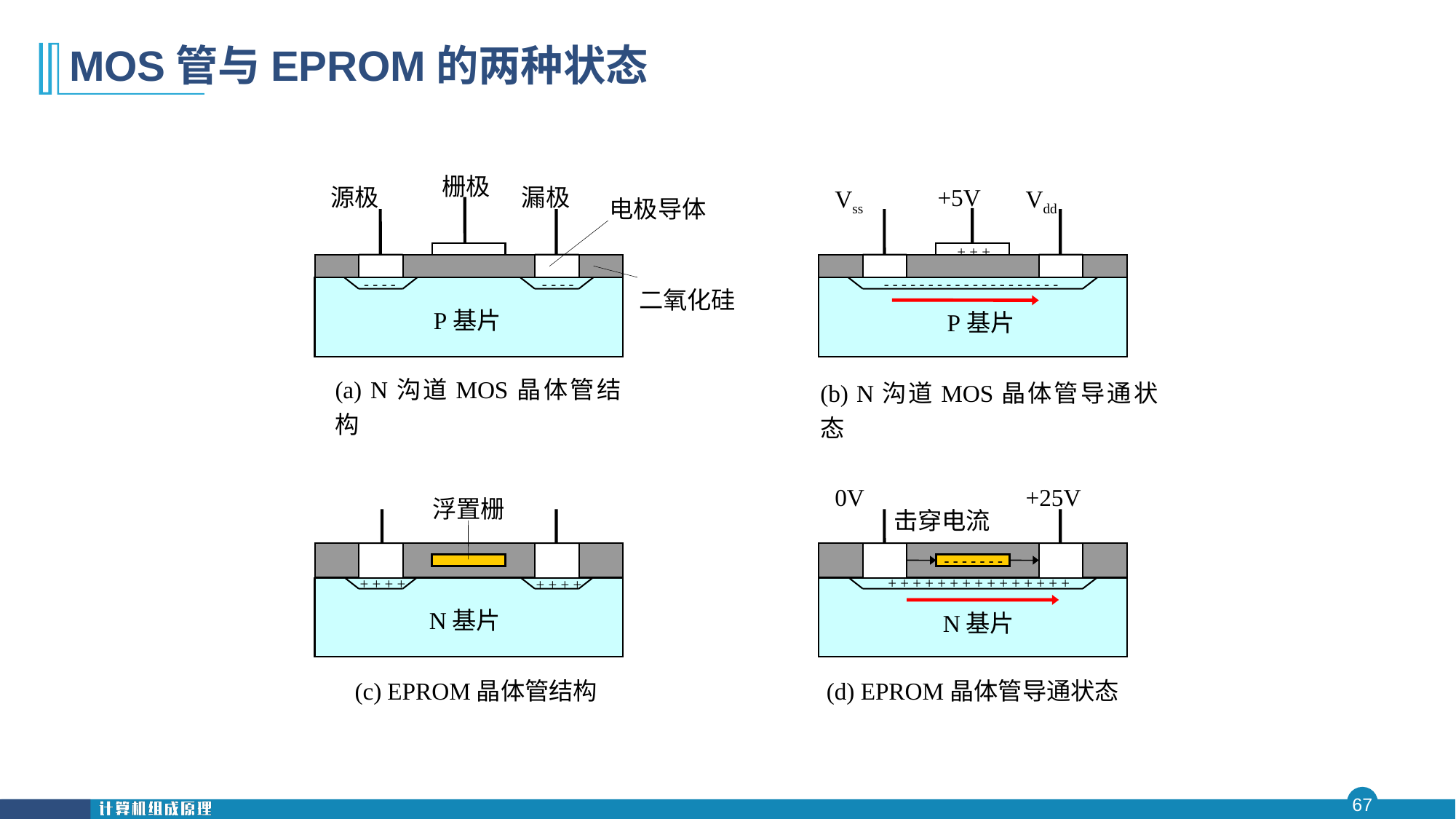

# MOS管与EPROM的两种状态
栅极
源极
漏极
电极导体

- - - -
- - - -

二氧化硅

P基片
(a) N沟道MOS晶体管结构
Vss
+5V
Vdd

+ + +

- - - - - - - - - - - - - - - - - - - -

P基片
(b) N沟道MOS晶体管导通状态
0V
+25V
击穿电流

- - -

- - - - - - -

+ + + + + + + + + + + + + + +

N基片
(d) EPROM晶体管导通状态
浮置栅

+ + + +
+ + + +

N基片
(c) EPROM晶体管结构